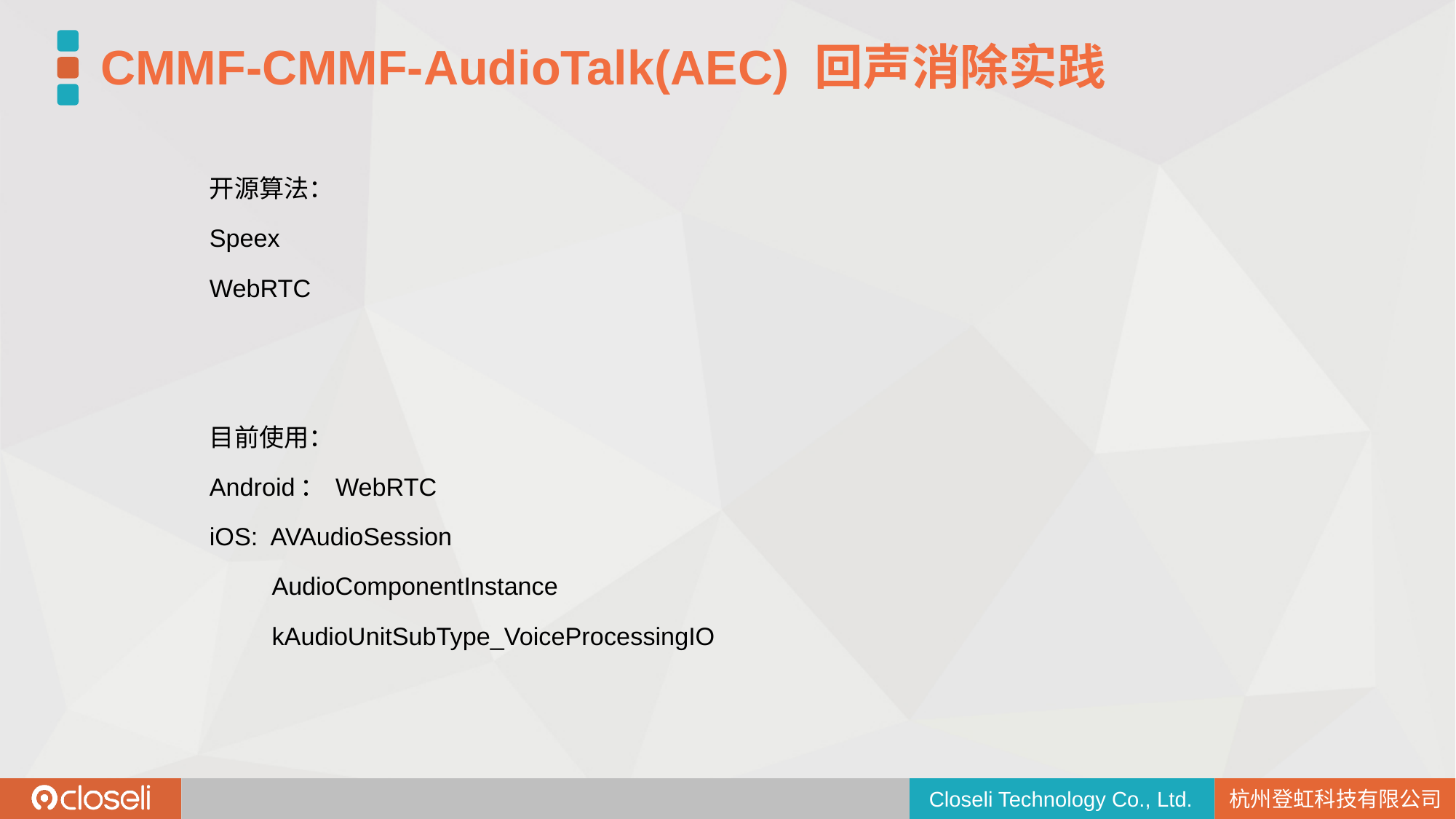

CMMF-CMMF-AudioTalk(AEC) 回声消除实践
开源算法：
Speex
WebRTC

目前使用：
Android： WebRTC
iOS:  AVAudioSession
         AudioComponentInstance
         kAudioUnitSubType_VoiceProcessingIO